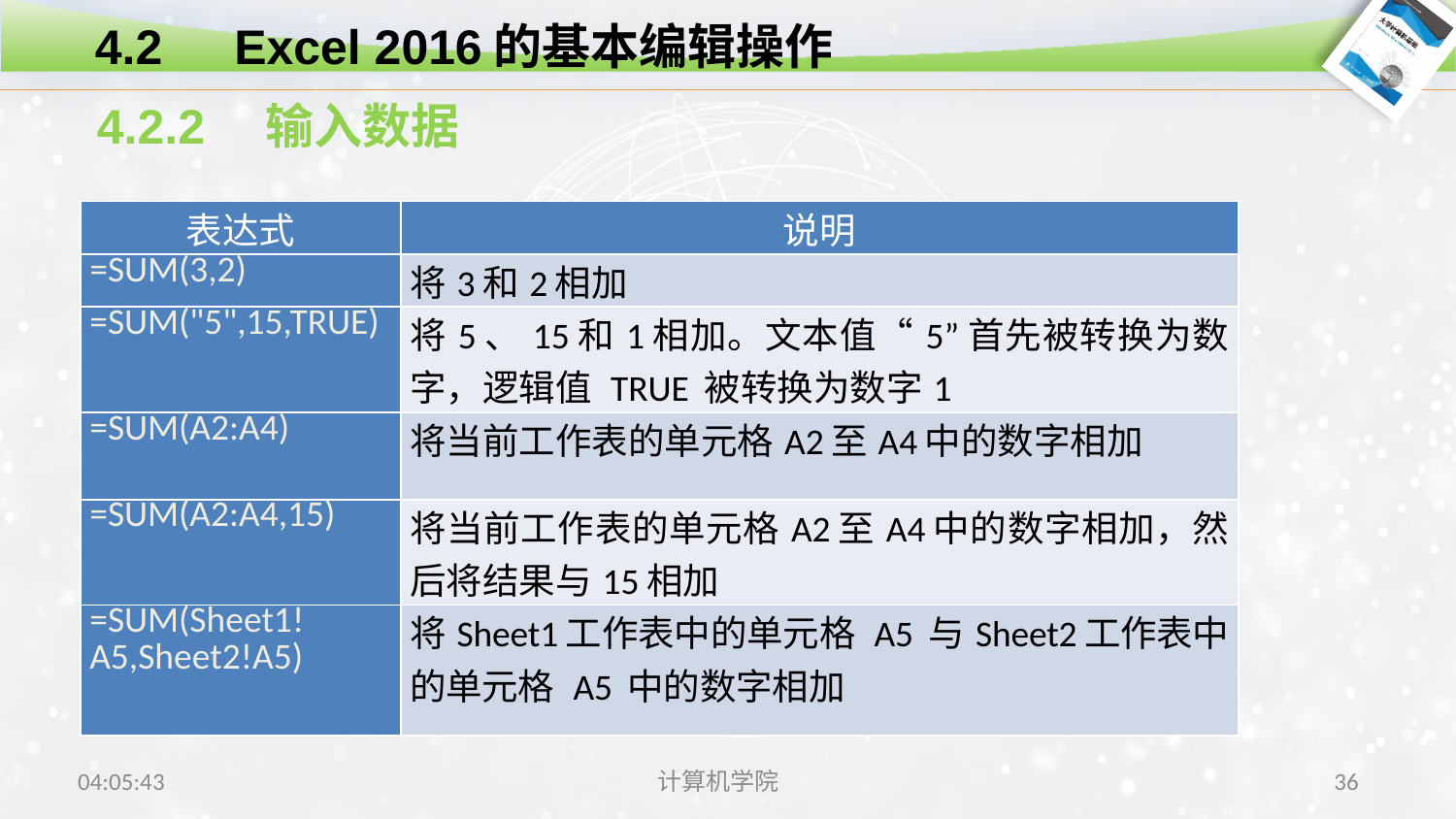

4.2　Excel 2016的基本编辑操作
4.2.2　输入数据

| 表达式 | 说明 |
| --- | --- |
| =SUM(3,2) | 将3和2相加 |
| =SUM("5",15,TRUE) | 将5、15和1相加。文本值“5”首先被转换为数字，逻辑值 TRUE 被转换为数字1 |
| =SUM(A2:A4) | 将当前工作表的单元格A2至A4中的数字相加 |
| =SUM(A2:A4,15) | 将当前工作表的单元格A2至A4中的数字相加，然后将结果与15相加 |
| =SUM(Sheet1!A5,Sheet2!A5) | 将Sheet1工作表中的单元格 A5 与Sheet2工作表中的单元格 A5 中的数字相加 |